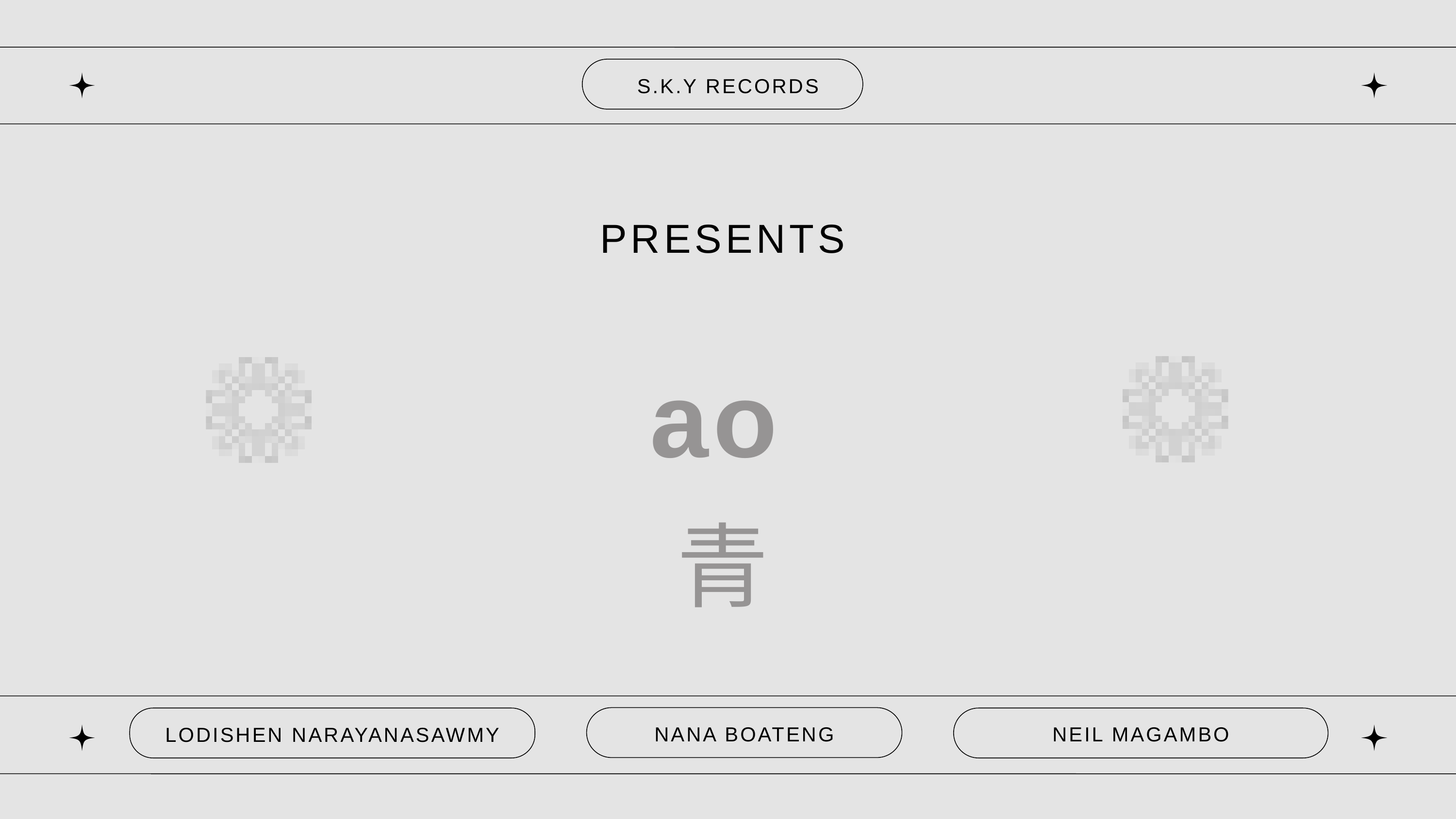

S.K.Y RECORDS

PRESENTS
ao

青

NANA BOATENG
NEIL MAGAMBO
LODISHEN NARAYANASAWMY